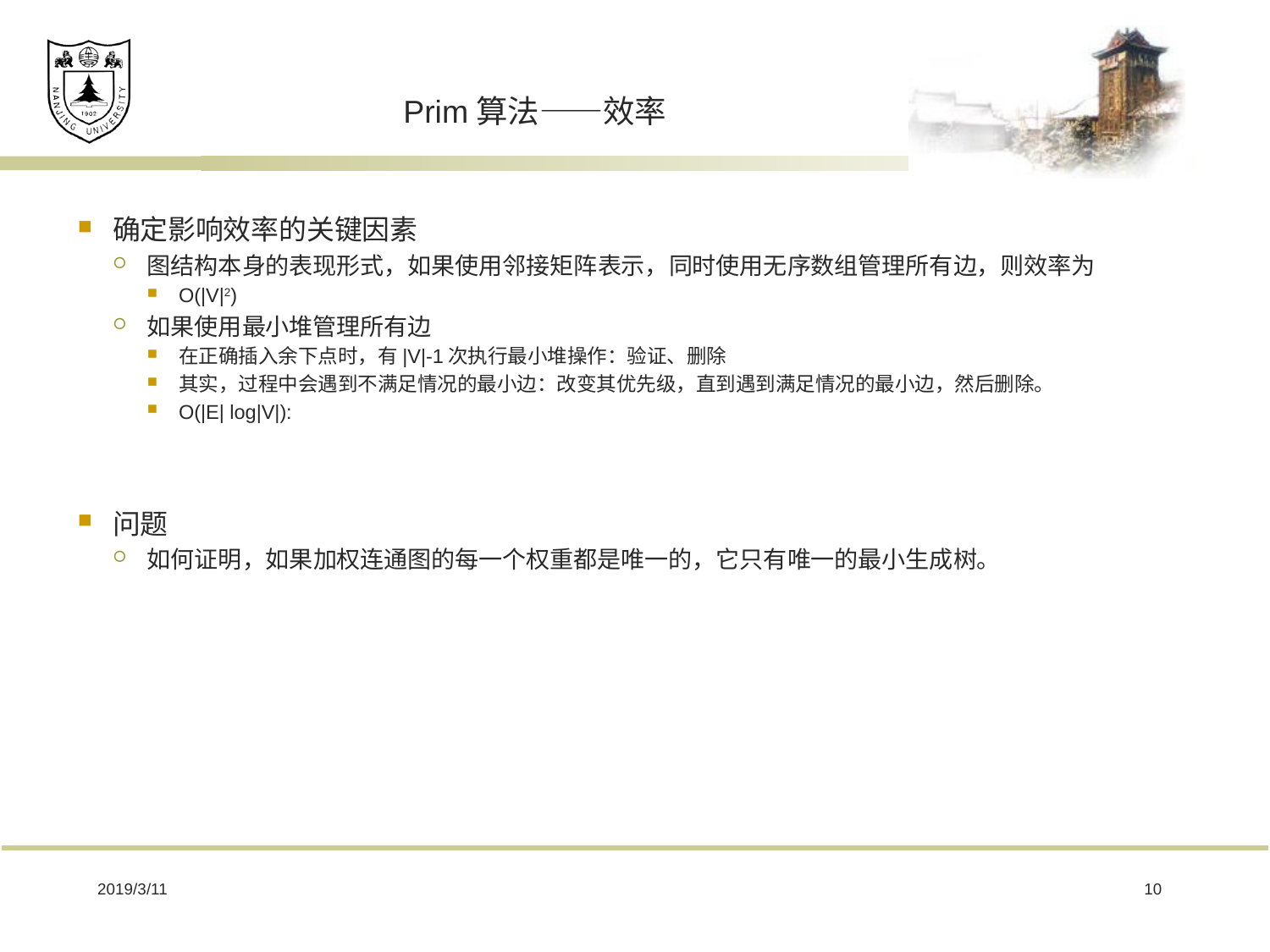

# Prim算法——效率
确定影响效率的关键因素
图结构本身的表现形式，如果使用邻接矩阵表示，同时使用无序数组管理所有边，则效率为
O(|V|2)
如果使用最小堆管理所有边
在正确插入余下点时，有|V|-1次执行最小堆操作：验证、删除
其实，过程中会遇到不满足情况的最小边：改变其优先级，直到遇到满足情况的最小边，然后删除。
O(|E| log|V|):

问题
如何证明，如果加权连通图的每一个权重都是唯一的，它只有唯一的最小生成树。
2019/3/11
10